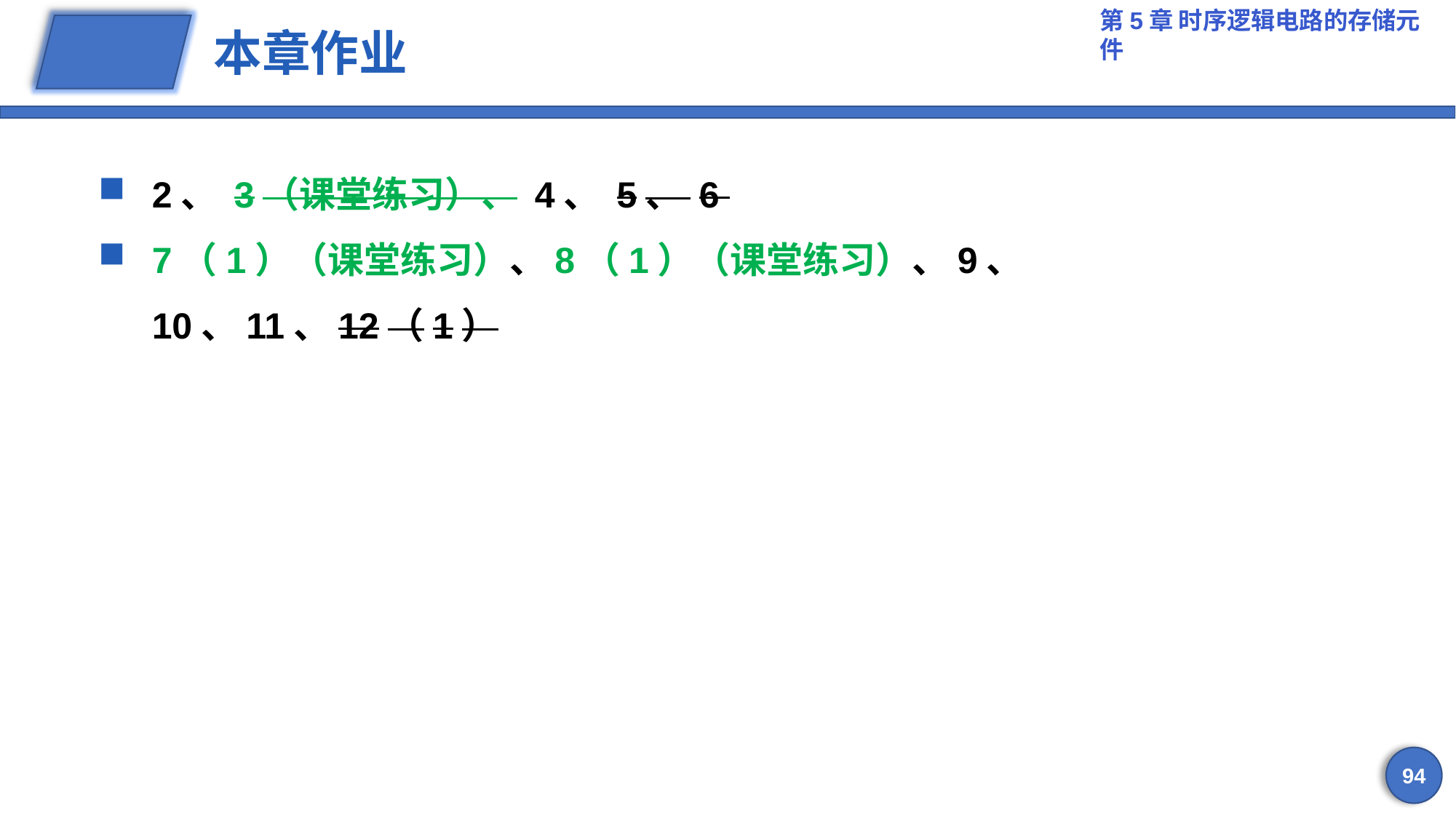

# 本章作业

2、 3（课堂练习）、 4、 5、 6
7（1）（课堂练习）、8（1）（课堂练习）、9、 10、11、12（1）

94